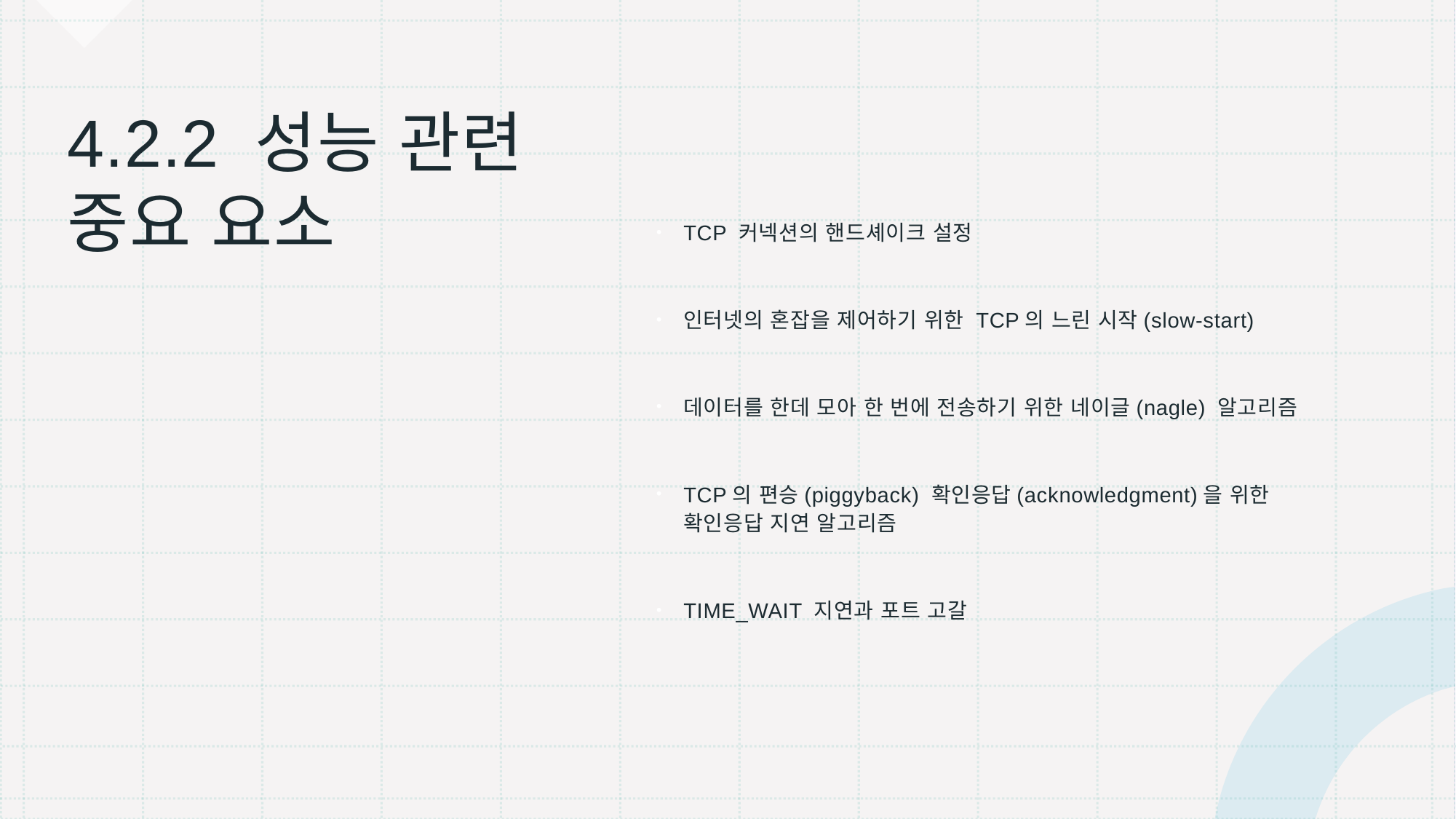

# 4.2.2 성능 관련 중요 요소
TCP 커넥션의 핸드셰이크 설정

인터넷의 혼잡을 제어하기 위한 TCP의 느린 시작(slow-start)

데이터를 한데 모아 한 번에 전송하기 위한 네이글(nagle) 알고리즘

TCP의 편승(piggyback) 확인응답(acknowledgment)을 위한 확인응답 지연 알고리즘

TIME_WAIT 지연과 포트 고갈